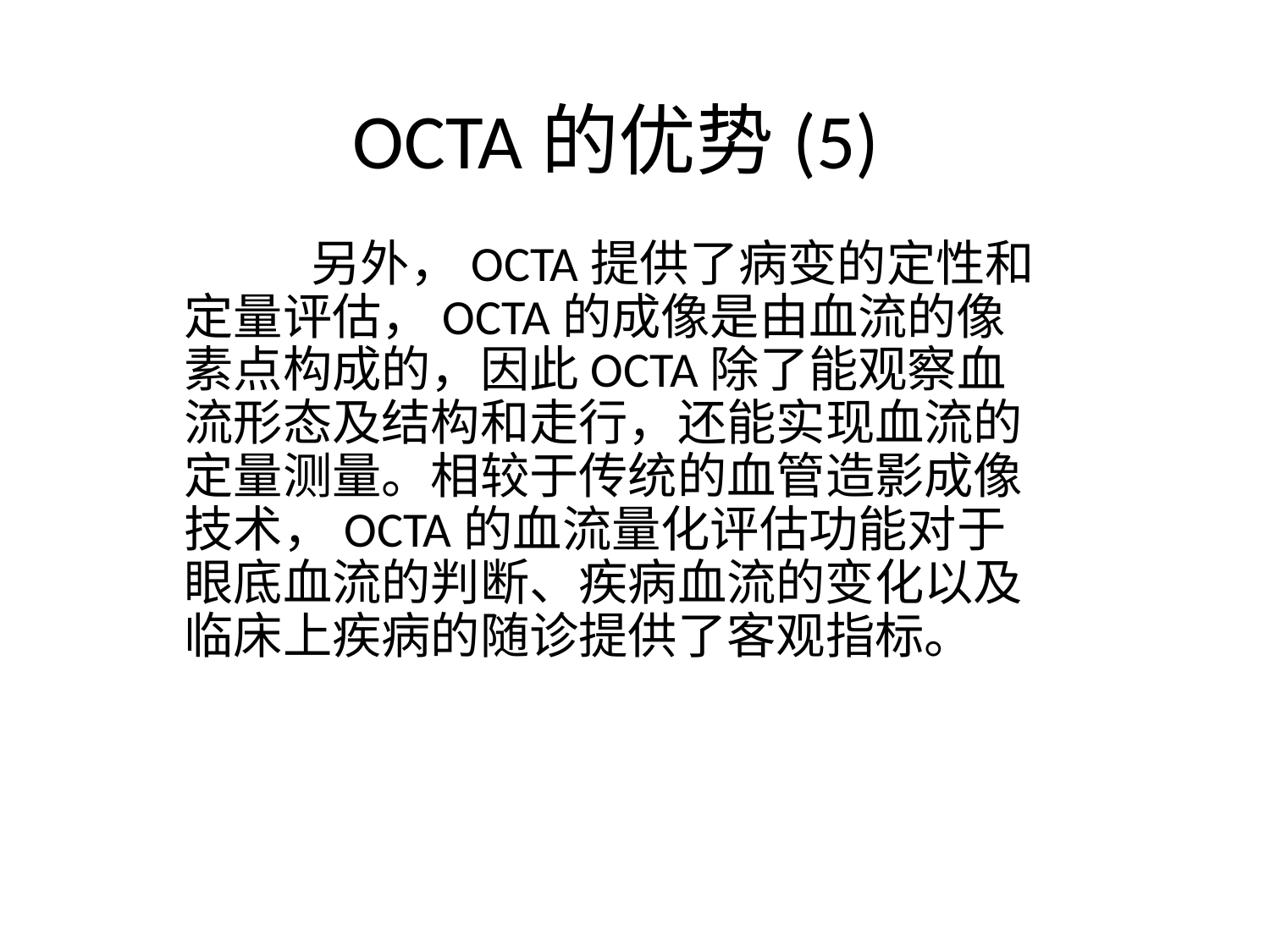

# OCTA的优势(5)
	另外，OCTA提供了病变的定性和定量评估，OCTA的成像是由血流的像素点构成的，因此OCTA除了能观察血流形态及结构和走行，还能实现血流的定量测量。相较于传统的血管造影成像技术，OCTA的血流量化评估功能对于眼底血流的判断、疾病血流的变化以及临床上疾病的随诊提供了客观指标。